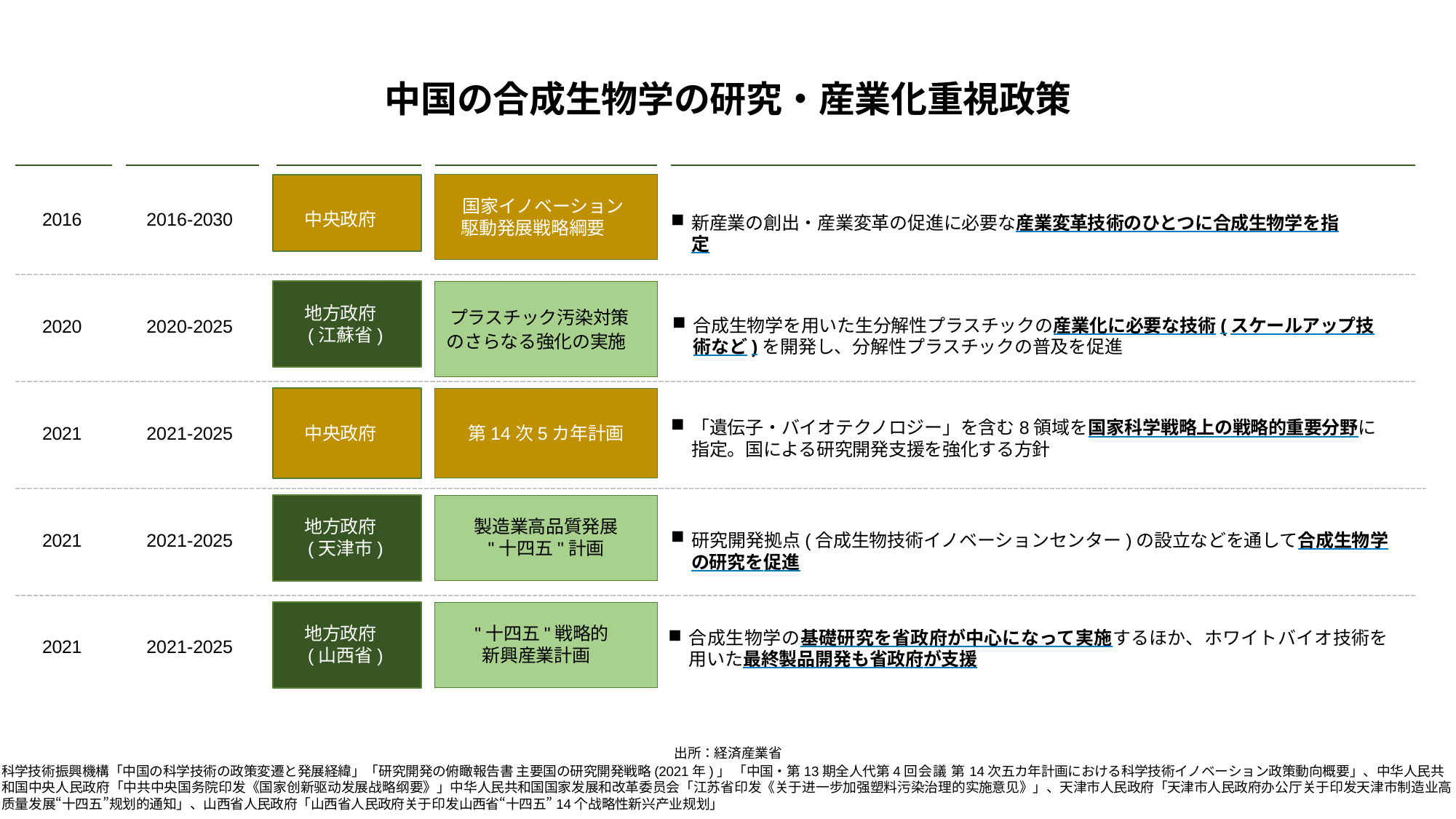

中国の合成生物学の研究・産業化重視政策

中央政府

国家イノベーション駆動発展戦略綱要

2016
2016-2030
新産業の創出・産業変革の促進に必要な産業変革技術のひとつに合成生物学を指定

地方政府
(江蘇省)

プラスチック汚染対策のさらなる強化の実施

2020
2020-2025
合成生物学を用いた生分解性プラスチックの産業化に必要な技術(スケールアップ技術など)を開発し、分解性プラスチックの普及を促進

中央政府

第14次5カ年計画

「遺伝子・バイオテクノロジー」を含む8領域を国家科学戦略上の戦略的重要分野に指定。国による研究開発支援を強化する方針
2021
2021-2025

地方政府
(天津市)

製造業高品質発展
"十四五"計画

2021
2021-2025
研究開発拠点(合成生物技術イノベーションセンター)の設立などを通して合成生物学の研究を促進

地方政府
(山西省)

"十四五"戦略的新興産業計画

合成生物学の基礎研究を省政府が中心になって実施するほか、ホワイトバイオ技術を用いた最終製品開発も省政府が支援
2021
2021-2025
出所：経済産業省
科学技術振興機構「中国の科学技術の政策変遷と発展経緯」「研究開発の俯瞰報告書 主要国の研究開発戦略(2021年)」 「中国・第13期全人代第4回会議 第14次五カ年計画における科学技術イノベーション政策動向概要」、中华人民共和国中央人民政府「中共中央国务院印发《国家创新驱动发展战略纲要》」中华人民共和国国家发展和改革委员会「江苏省印发《关于进一步加强塑料污染治理的实施意见》」、天津市人民政府「天津市人民政府办公厅关于印发天津市制造业高质量发展“十四五”规划的通知」、山西省人民政府「山西省人民政府关于印发山西省“十四五”14个战略性新兴产业规划」